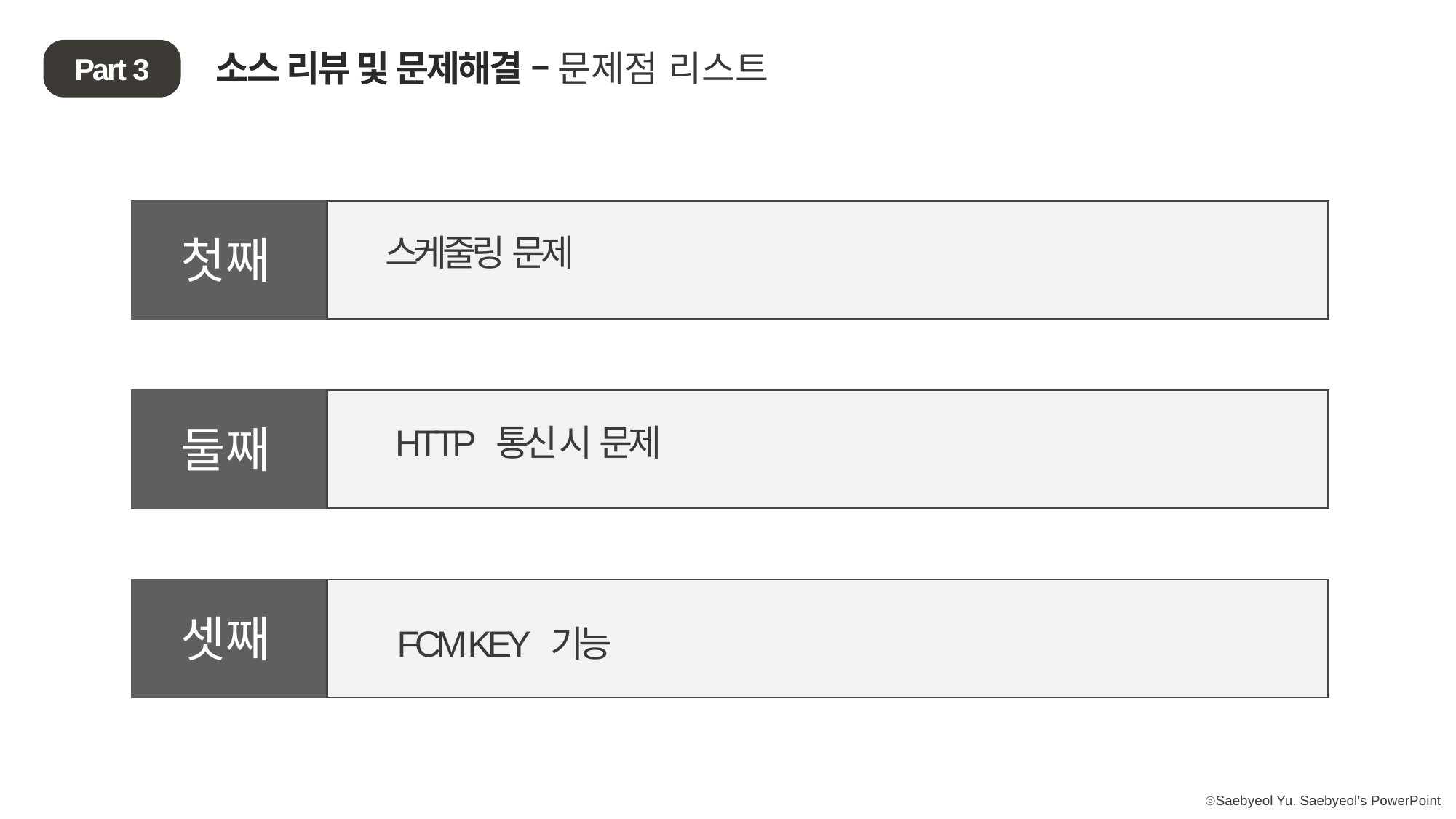

소스 리뷰 및 문제해결 – 문제점 리스트
Part 3
Part 3

스케줄링  문제
첫째

둘째
 HTTP  통신 시  문제

 FCM KEY 기능
셋째